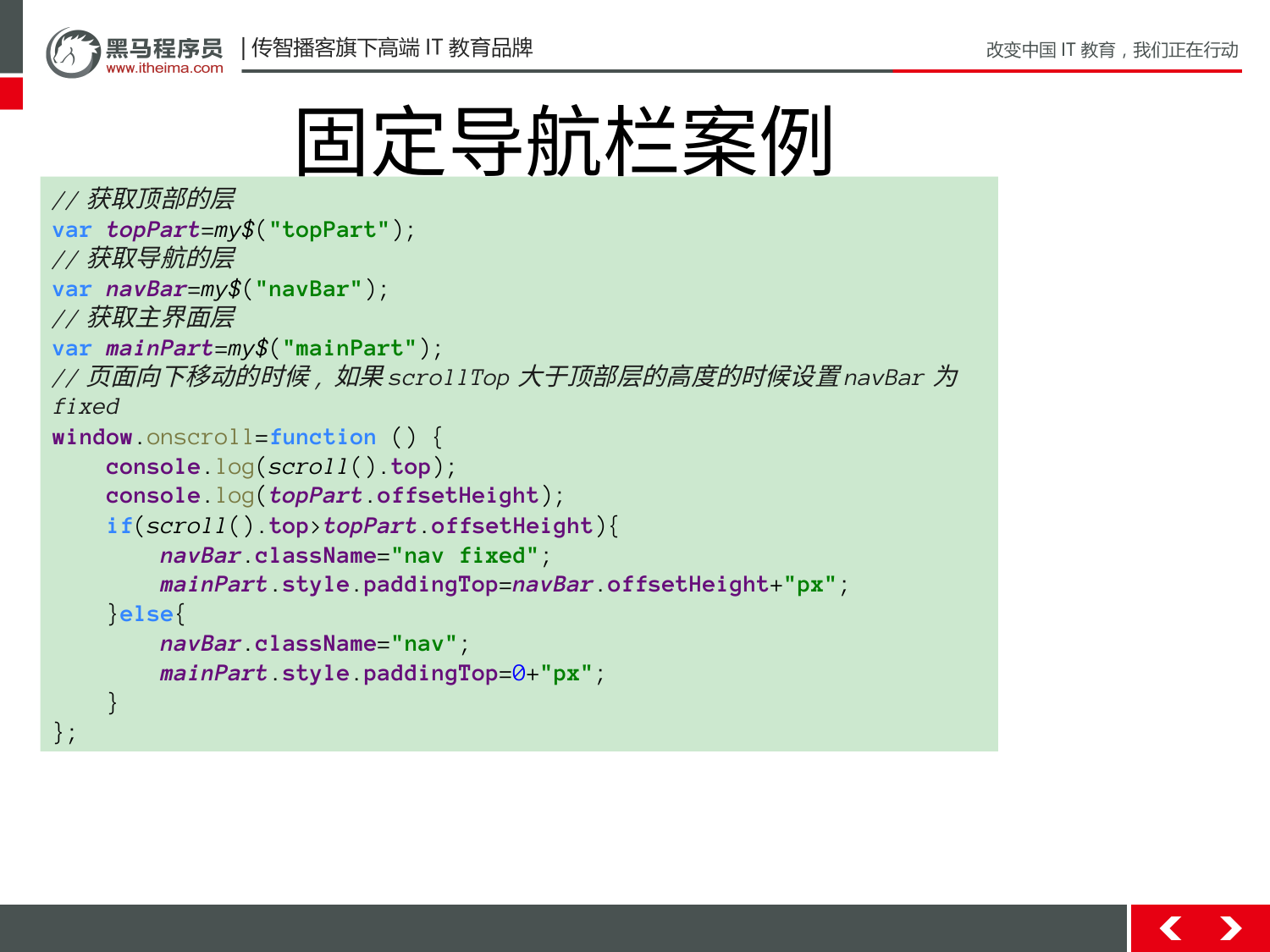

固定导航栏案例
//获取顶部的层
var topPart=my$("topPart");
//获取导航的层
var navBar=my$("navBar");
//获取主界面层
var mainPart=my$("mainPart");
//页面向下移动的时候,如果scrollTop大于顶部层的高度的时候设置navBar为fixed
window.onscroll=function () {
    console.log(scroll().top);
    console.log(topPart.offsetHeight);
    if(scroll().top>topPart.offsetHeight){
        navBar.className="nav fixed";
        mainPart.style.paddingTop=navBar.offsetHeight+"px";
    }else{
        navBar.className="nav";
        mainPart.style.paddingTop=0+"px";
    }
};